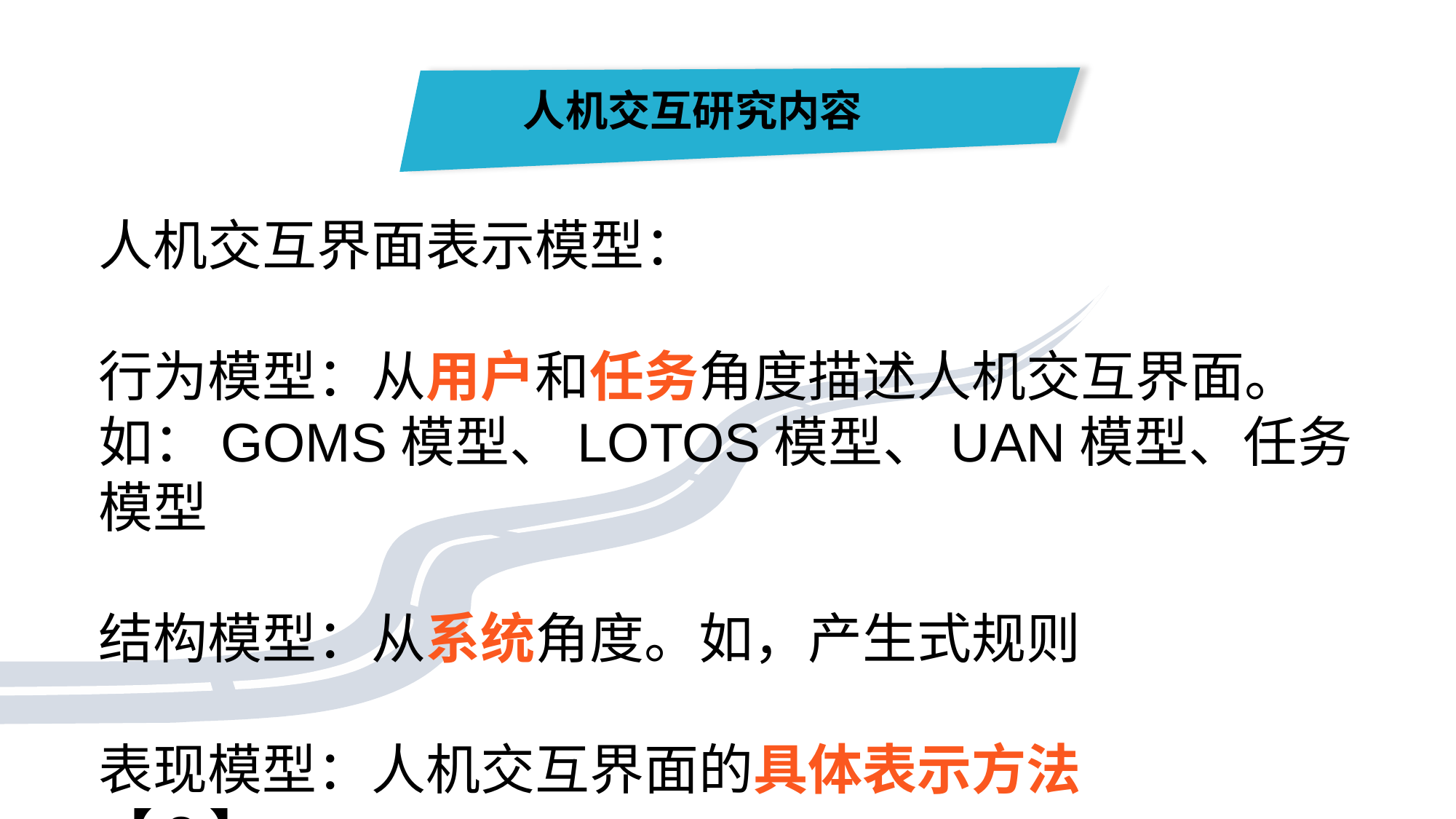

人机交互研究内容
人机交互界面表示模型：

行为模型：从用户和任务角度描述人机交互界面。
如：GOMS模型、LOTOS模型、UAN模型、任务模型

结构模型：从系统角度。如，产生式规则

表现模型：人机交互界面的具体表示方法
【2】